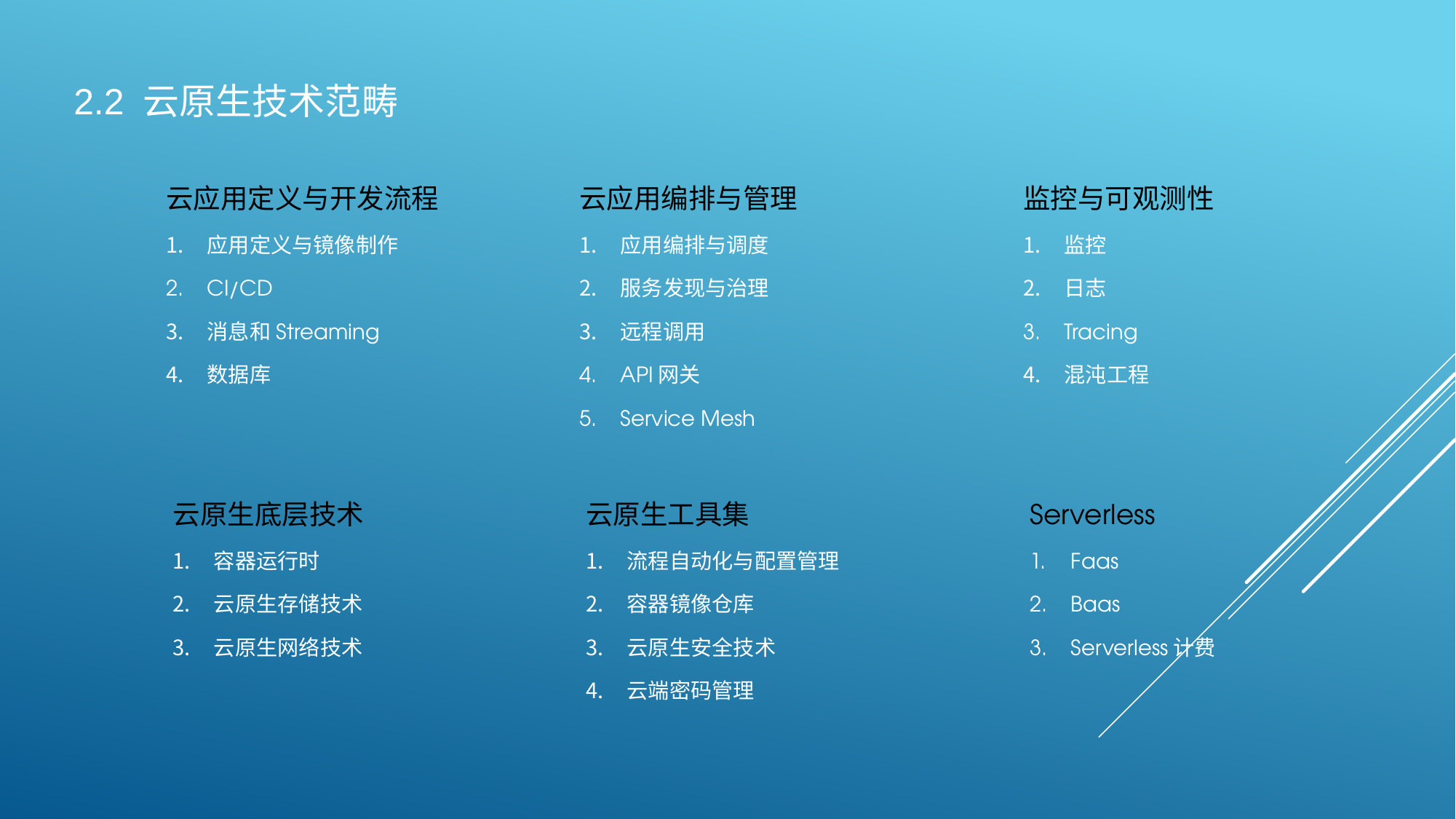

2.2 云原生技术范畴
云应用定义与开发流程
应用定义与镜像制作
CI/CD
消息和Streaming
数据库
云应用编排与管理
应用编排与调度
服务发现与治理
远程调用
API网关
Service Mesh
监控与可观测性
监控
日志
Tracing
混沌工程
云原生底层技术
容器运行时
云原生存储技术
云原生网络技术
云原生工具集
流程自动化与配置管理
容器镜像仓库
云原生安全技术
云端密码管理
Serverless
Faas
Baas
Serverless计费